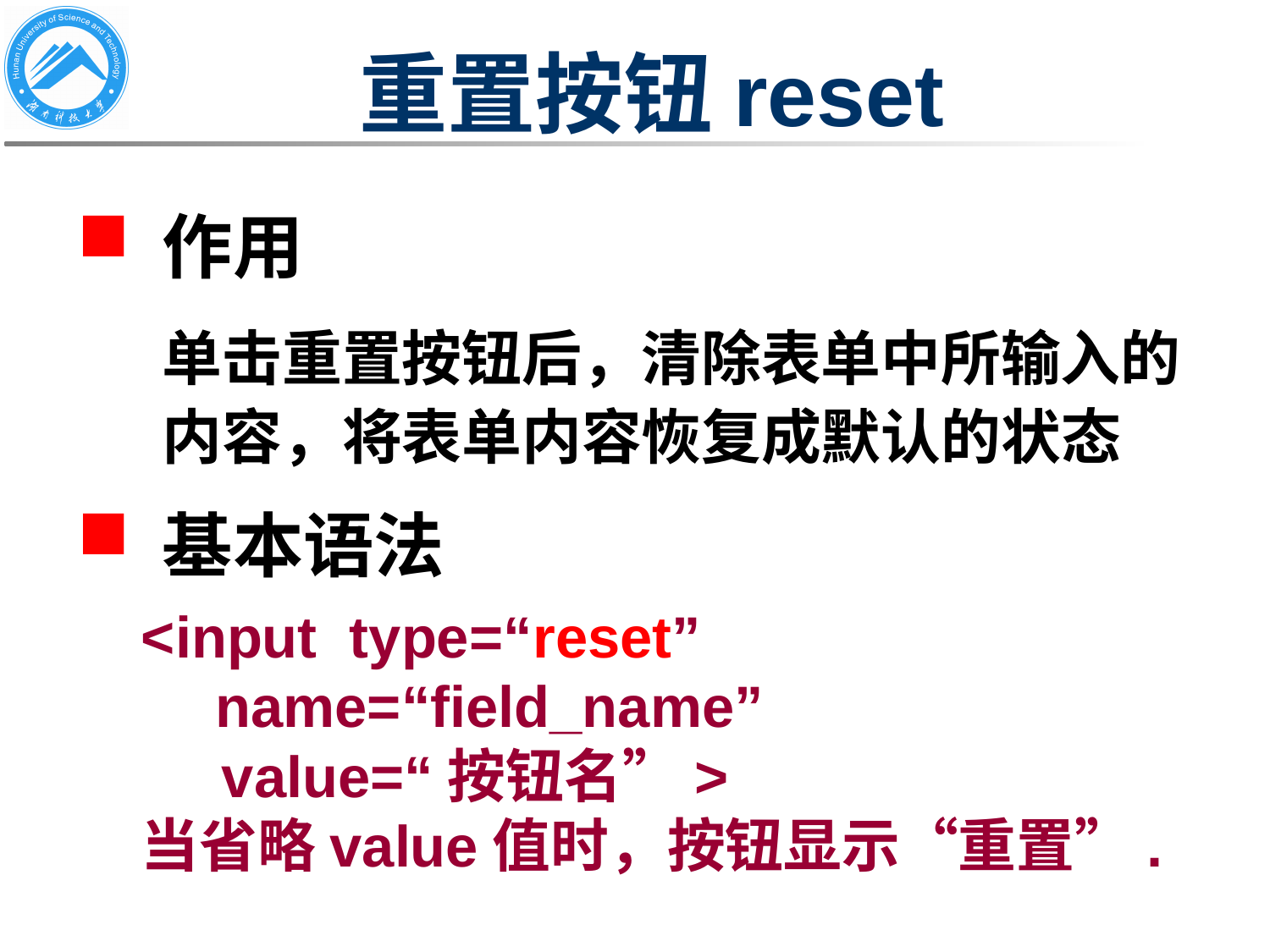

# 重置按钮reset
作用
	单击重置按钮后，清除表单中所输入的内容，将表单内容恢复成默认的状态
基本语法
<input  type=“reset” name=“field_name”
     value=“按钮名”>
当省略value值时，按钮显示“重置”.